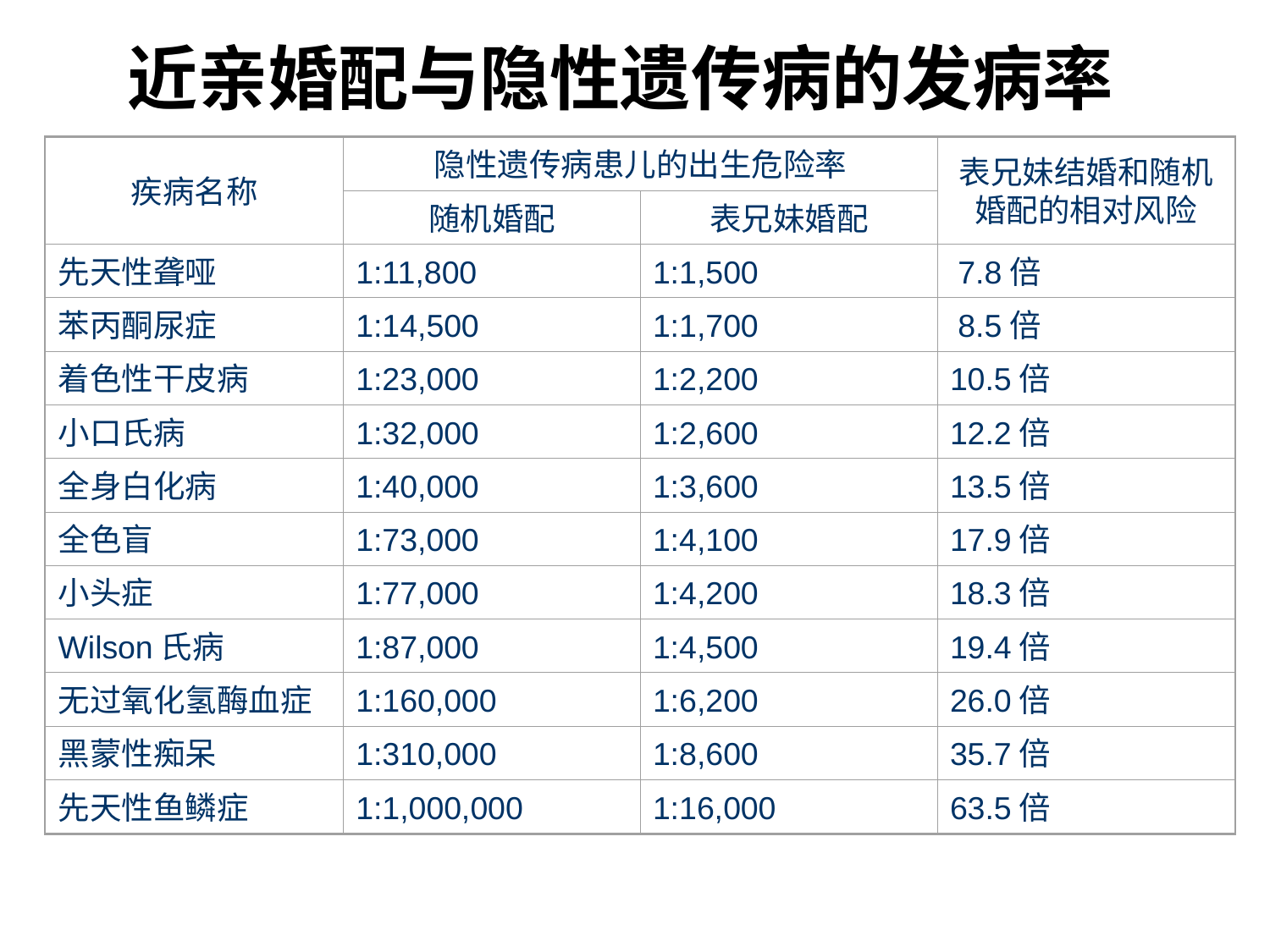

# 近亲婚配与隐性遗传病的发病率

疾病名称

隐性遗传病患儿的出生危险率

表兄妹结婚和随机婚配的相对风险

随机婚配

表兄妹婚配

先天性聋哑

1:11,800

1:1,500

 7.8倍

苯丙酮尿症

1:14,500

1:1,700

 8.5倍

着色性干皮病

1:23,000

1:2,200

10.5倍

小口氏病

1:32,000

1:2,600

12.2倍

全身白化病

1:40,000

1:3,600

13.5倍

全色盲

1:73,000

1:4,100

17.9倍

小头症

1:77,000

1:4,200

18.3倍

Wilson氏病

1:87,000

1:4,500

19.4倍

无过氧化氢酶血症

1:160,000

1:6,200

26.0倍

黑蒙性痴呆

1:310,000

1:8,600

35.7倍

先天性鱼鳞症

1:1,000,000

1:16,000

63.5倍